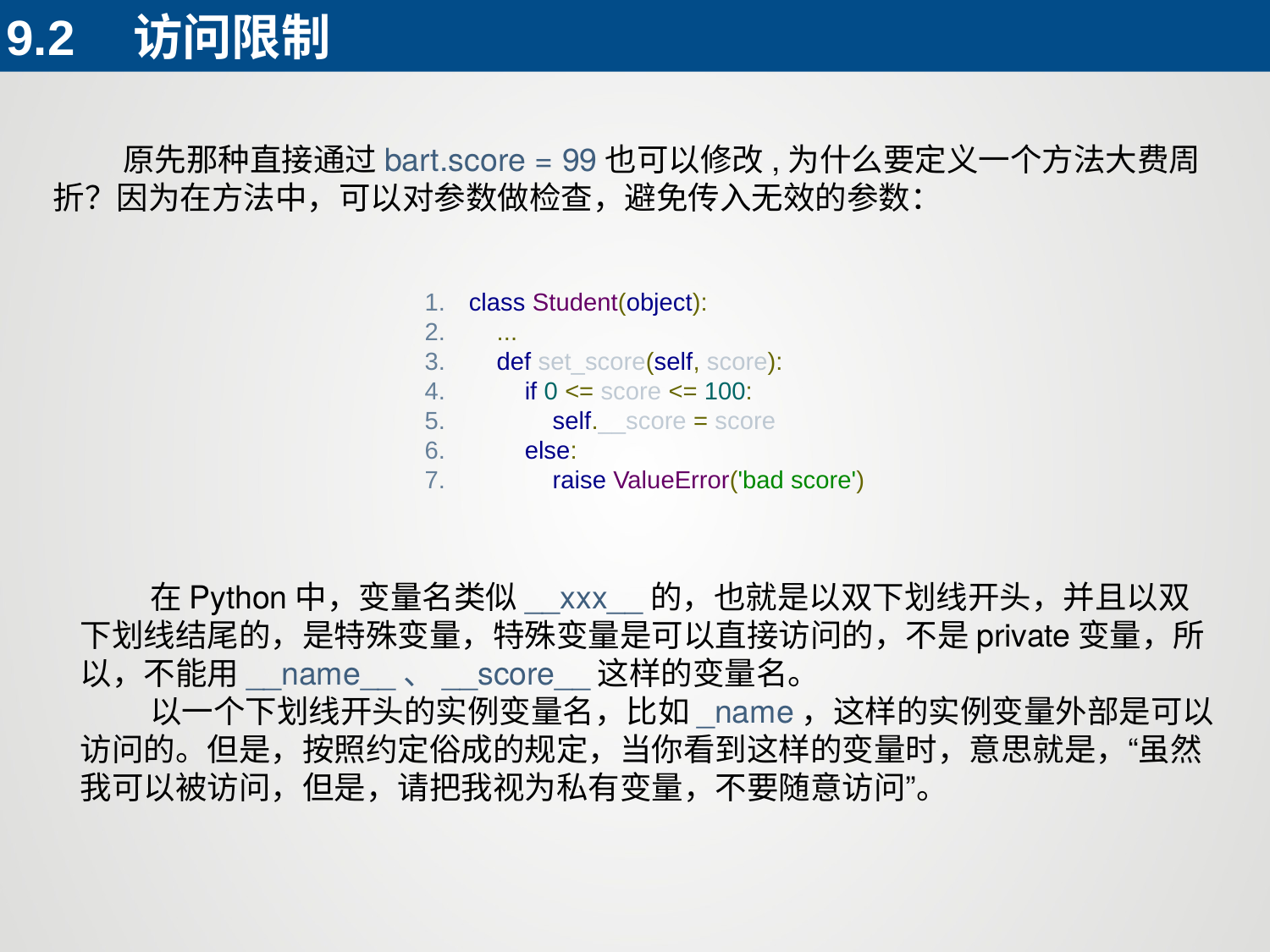

9.2	访问限制
       原先那种直接通过bart.score = 99也可以修改,为什么要定义一个方法大费周折？因为在方法中，可以对参数做检查，避免传入无效的参数：
class Student(object):
    ...
    def set_score(self, score):
        if 0 <= score <= 100:
            self.__score = score
        else:
            raise ValueError('bad score')
       在Python中，变量名类似__xxx__的，也就是以双下划线开头，并且以双下划线结尾的，是特殊变量，特殊变量是可以直接访问的，不是private变量，所以，不能用__name__、__score__这样的变量名。
       以一个下划线开头的实例变量名，比如_name，这样的实例变量外部是可以访问的。但是，按照约定俗成的规定，当你看到这样的变量时，意思就是，“虽然我可以被访问，但是，请把我视为私有变量，不要随意访问”。